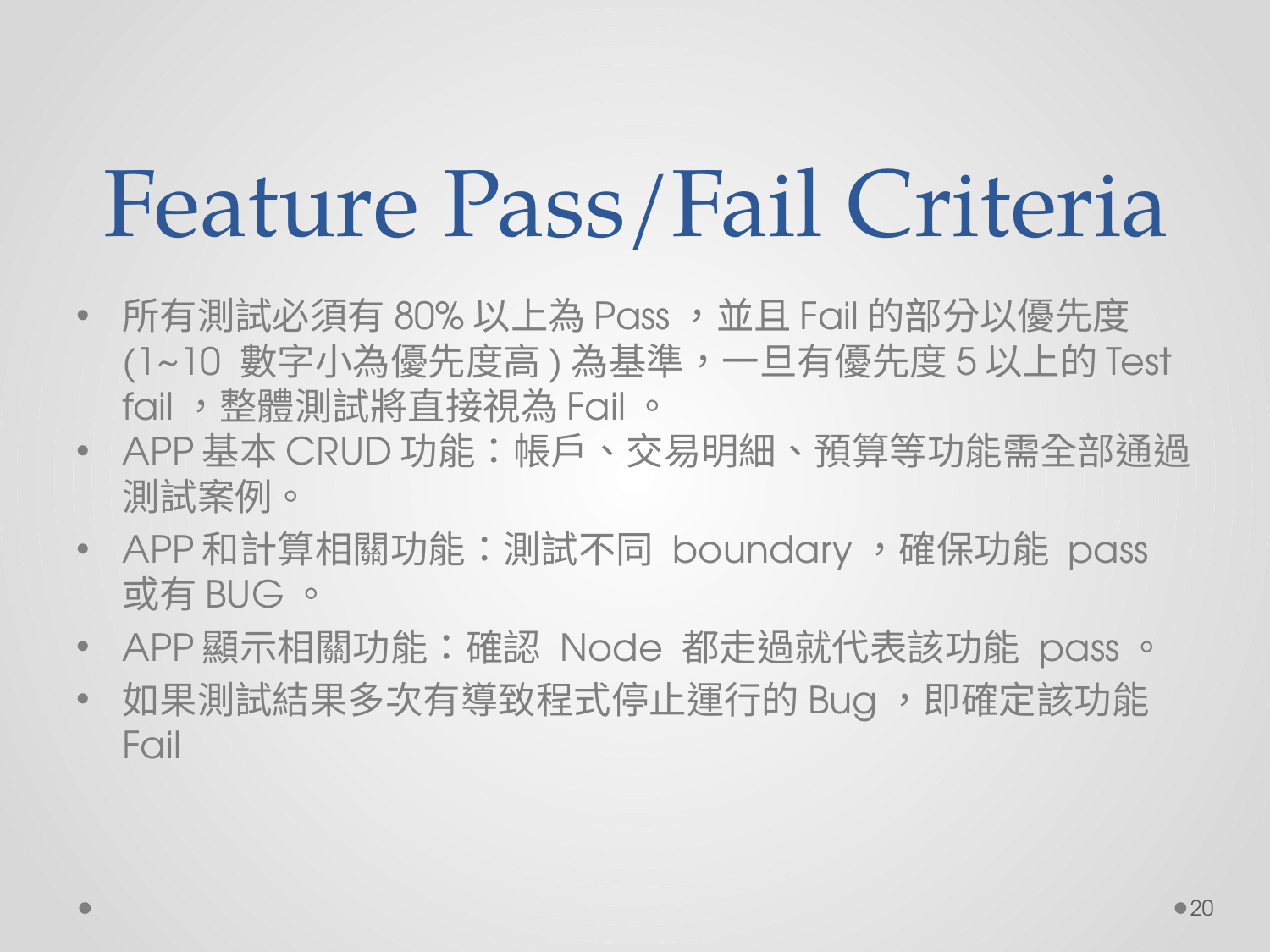

# Feature Pass/Fail Criteria
所有測試必須有80%以上為Pass，並且Fail的部分以優先度(1~10 數字小為優先度高)為基準，一旦有優先度5以上的Test fail，整體測試將直接視為Fail。
APP基本CRUD功能：帳戶、交易明細、預算等功能需全部通過測試案例。
APP和計算相關功能：測試不同 boundary，確保功能 pass 或有BUG。
APP顯示相關功能：確認 Node 都走過就代表該功能 pass。
如果測試結果多次有導致程式停止運行的Bug，即確定該功能Fail
20